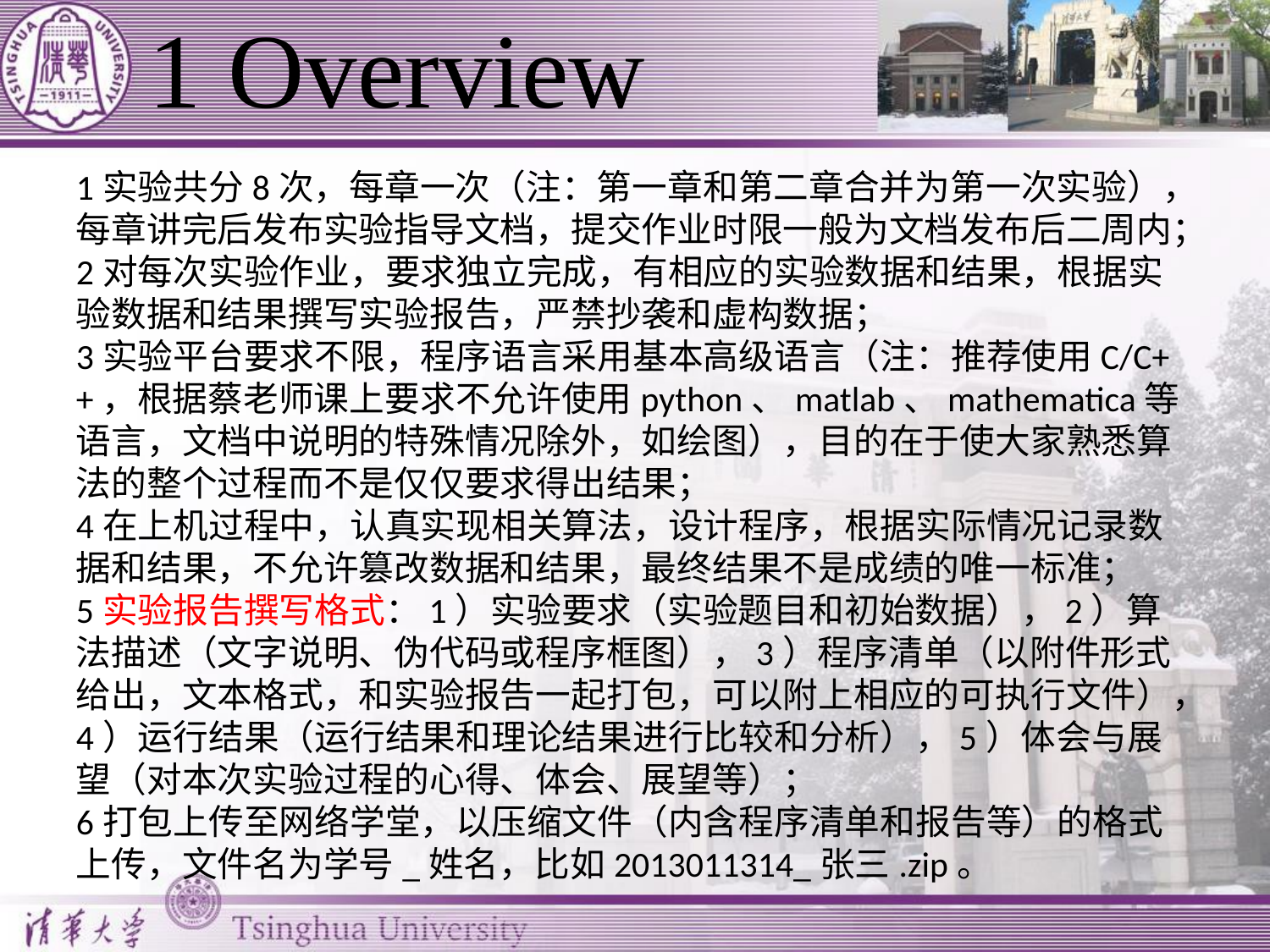

# 1 Overview
1实验共分8次，每章一次（注：第一章和第二章合并为第一次实验），每章讲完后发布实验指导文档，提交作业时限一般为文档发布后二周内；
2对每次实验作业，要求独立完成，有相应的实验数据和结果，根据实验数据和结果撰写实验报告，严禁抄袭和虚构数据；
3实验平台要求不限，程序语言采用基本高级语言（注：推荐使用C/C++，根据蔡老师课上要求不允许使用python、matlab、mathematica等语言，文档中说明的特殊情况除外，如绘图），目的在于使大家熟悉算法的整个过程而不是仅仅要求得出结果；
4在上机过程中，认真实现相关算法，设计程序，根据实际情况记录数据和结果，不允许篡改数据和结果，最终结果不是成绩的唯一标准；
5实验报告撰写格式：1）实验要求（实验题目和初始数据），2）算法描述（文字说明、伪代码或程序框图），3）程序清单（以附件形式给出，文本格式，和实验报告一起打包，可以附上相应的可执行文件），4）运行结果（运行结果和理论结果进行比较和分析），5）体会与展望（对本次实验过程的心得、体会、展望等）；
6打包上传至网络学堂，以压缩文件（内含程序清单和报告等）的格式上传，文件名为学号_姓名，比如2013011314_张三.zip。